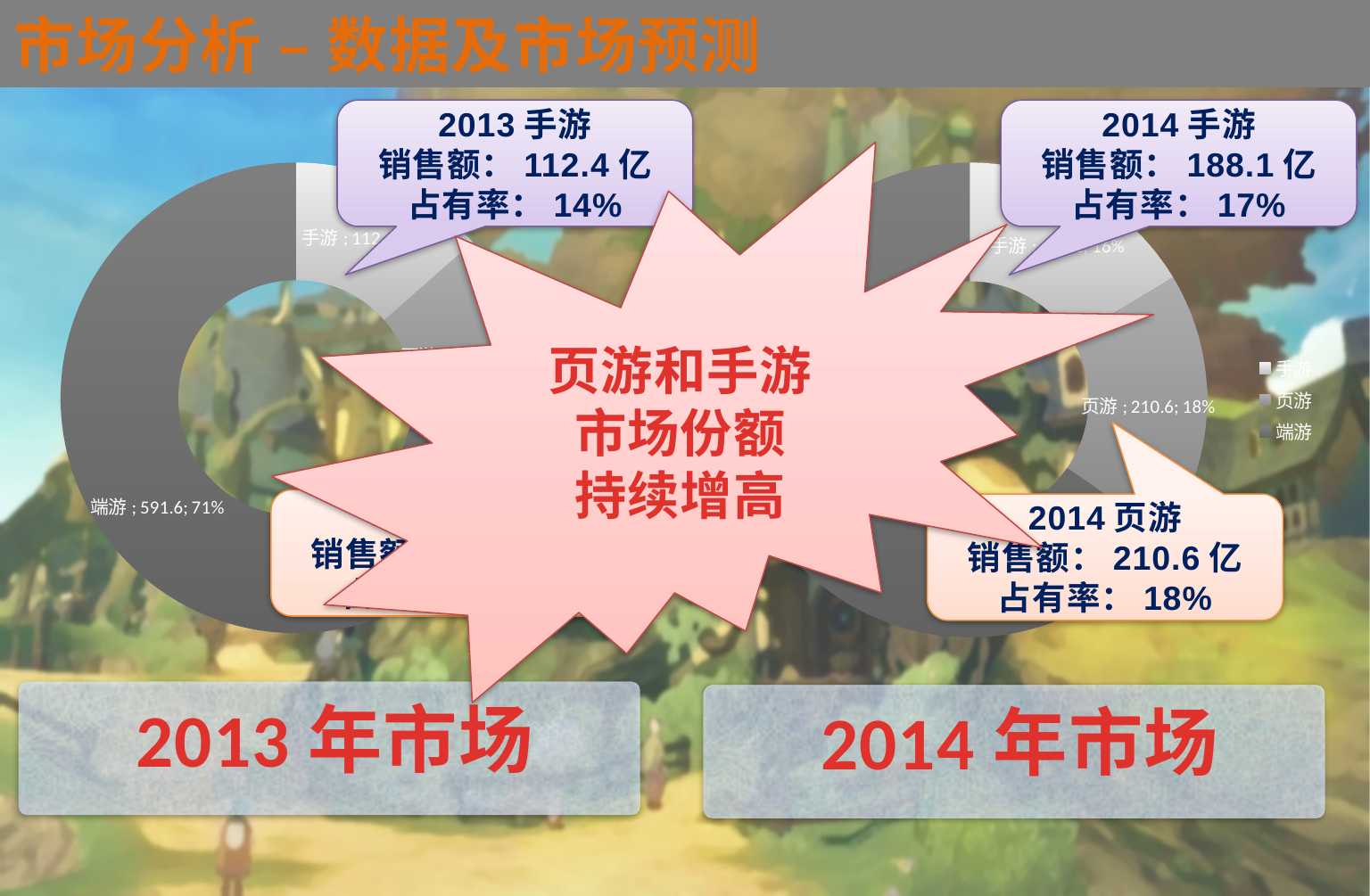

为什么要做卡片游戏
市场分析 – 数据及市场预测
2013手游
销售额：112.4亿
占有率：14%
2014手游
销售额：188.1亿
占有率：17%
页游和手游
市场份额
持续增高

### Chart

| Category | 2013年 |
|---|---|
| 手游 | 112.4 |
| 页游 | 127.7 |
| 端游 | 591.6 |

### Chart

| Category | 2014年e |
|---|---|
| 手游 | 188.1 |
| 页游 | 210.6 |
| 端游 | 750.8 |
2014页游
销售额：127.7亿
占有率：15%
2014页游
销售额：210.6亿
占有率：18%

2013年市场
2014年市场